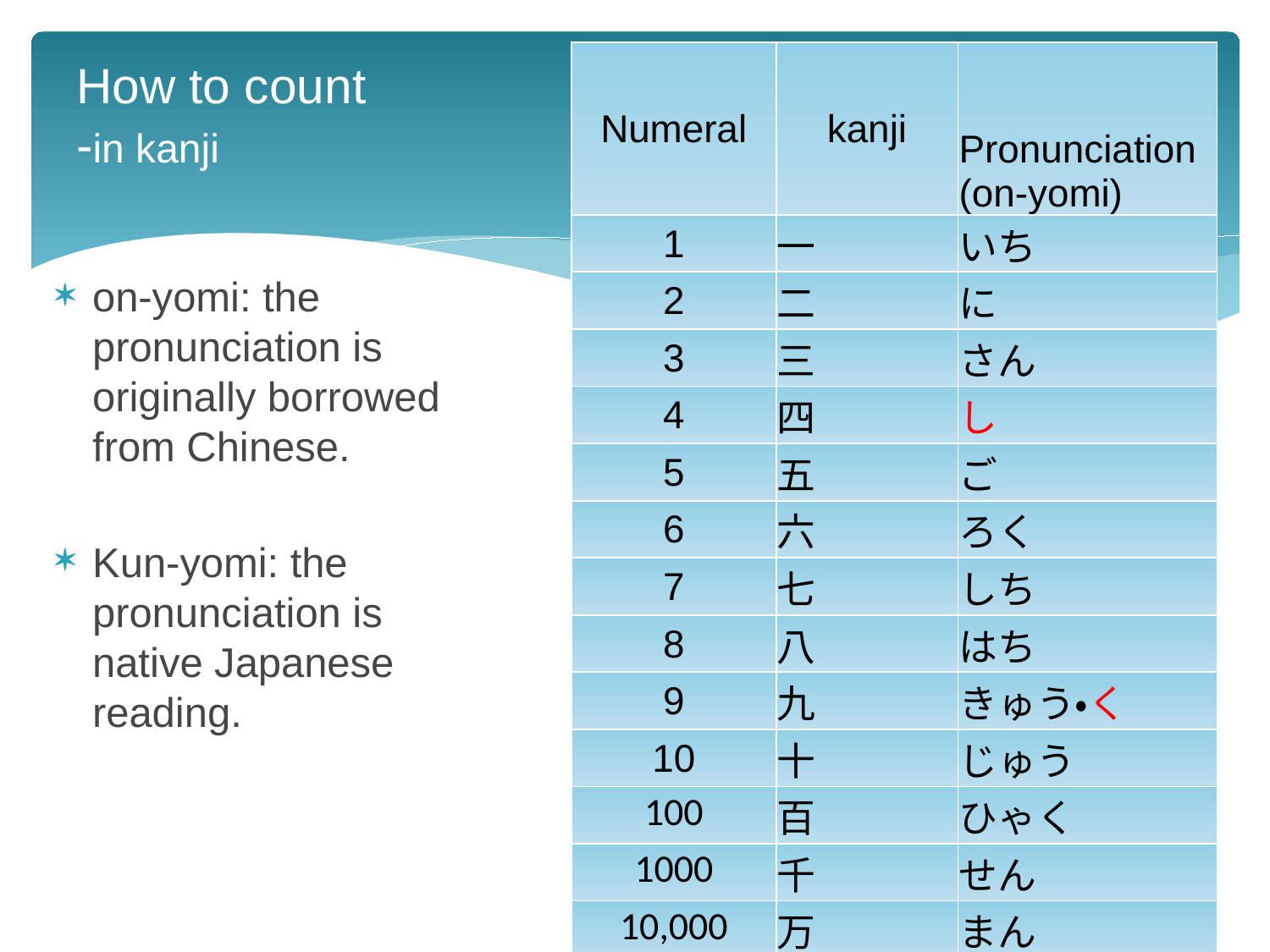

| Numeral | kanji | Pronunciation (on-yomi) |
| --- | --- | --- |
| 1 | 一 | いち |
| 2 | 二 | に |
| 3 | 三 | さん |
| 4 | 四 | し |
| 5 | 五 | ご |
| 6 | 六 | ろく |
| 7 | 七 | しち |
| 8 | 八 | はち |
| 9 | 九 | きゅう・く |
| 10 | 十 | じゅう |
| 100 | 百 | ひゃく |
| 1000 | 千 | せん |
| 10,000 | 万 | まん |
# How to count -in kanji
on-yomi: the pronunciation is originally borrowed from Chinese.

Kun-yomi: the pronunciation is native Japanese reading.